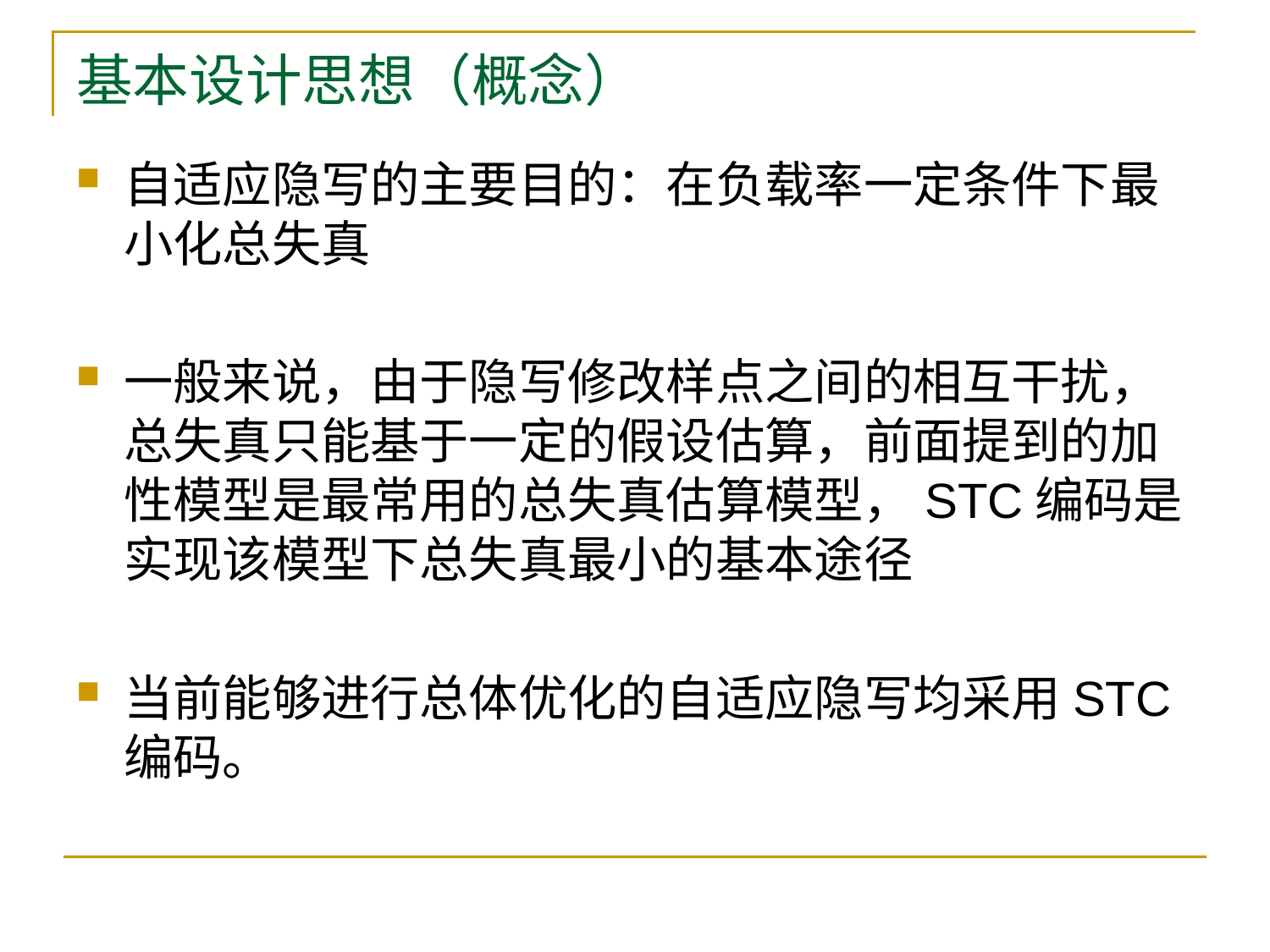

# 基本设计思想（概念）
自适应隐写的主要目的：在负载率一定条件下最小化总失真

一般来说，由于隐写修改样点之间的相互干扰，总失真只能基于一定的假设估算，前面提到的加性模型是最常用的总失真估算模型，STC编码是实现该模型下总失真最小的基本途径

当前能够进行总体优化的自适应隐写均采用STC编码。